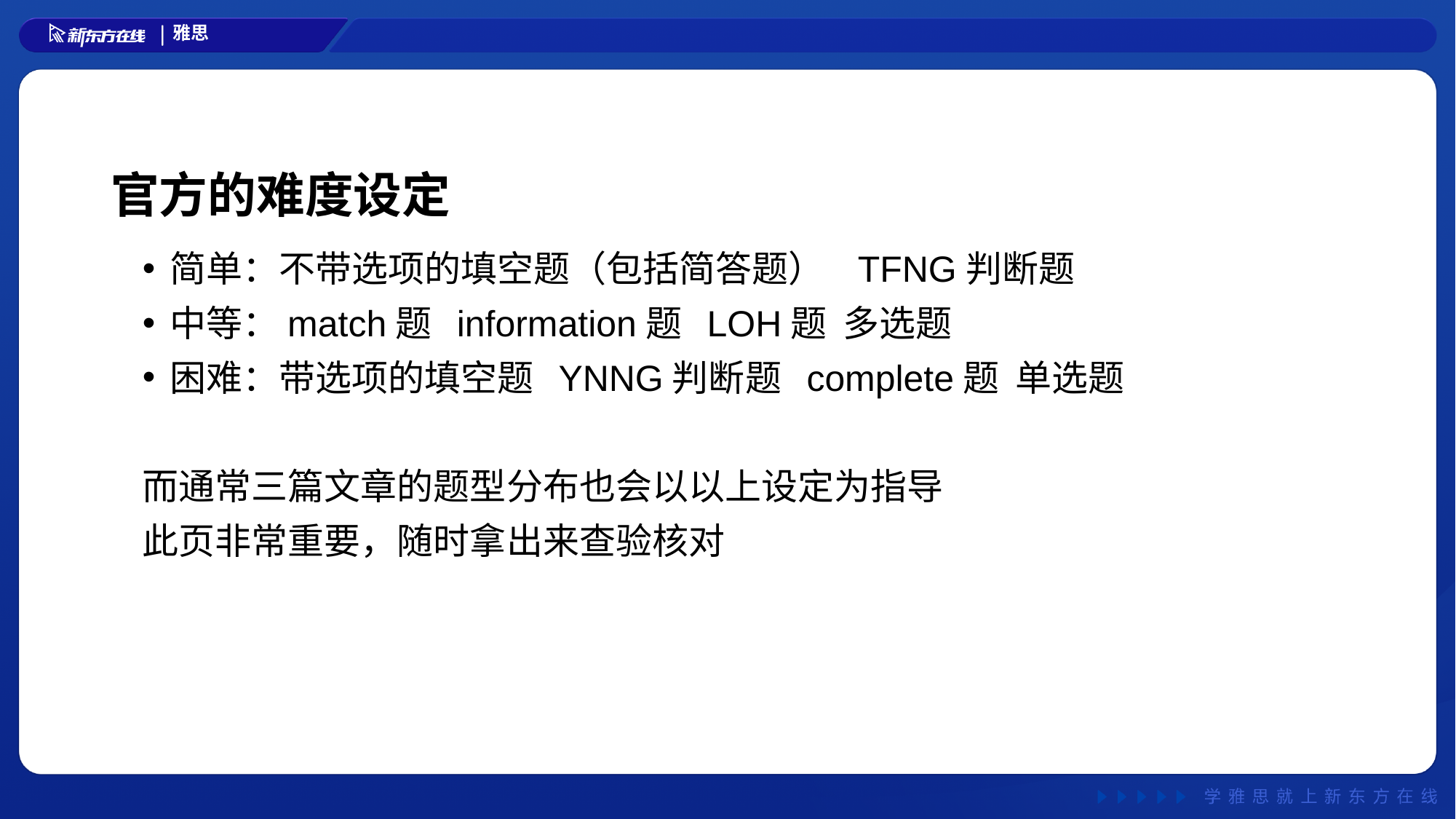

# 官方的难度设定
简单：不带选项的填空题（包括简答题）   TFNG判断题
中等：match题  information题  LOH题  多选题
困难：带选项的填空题  YNNG判断题  complete题  单选题

而通常三篇文章的题型分布也会以以上设定为指导
此页非常重要，随时拿出来查验核对